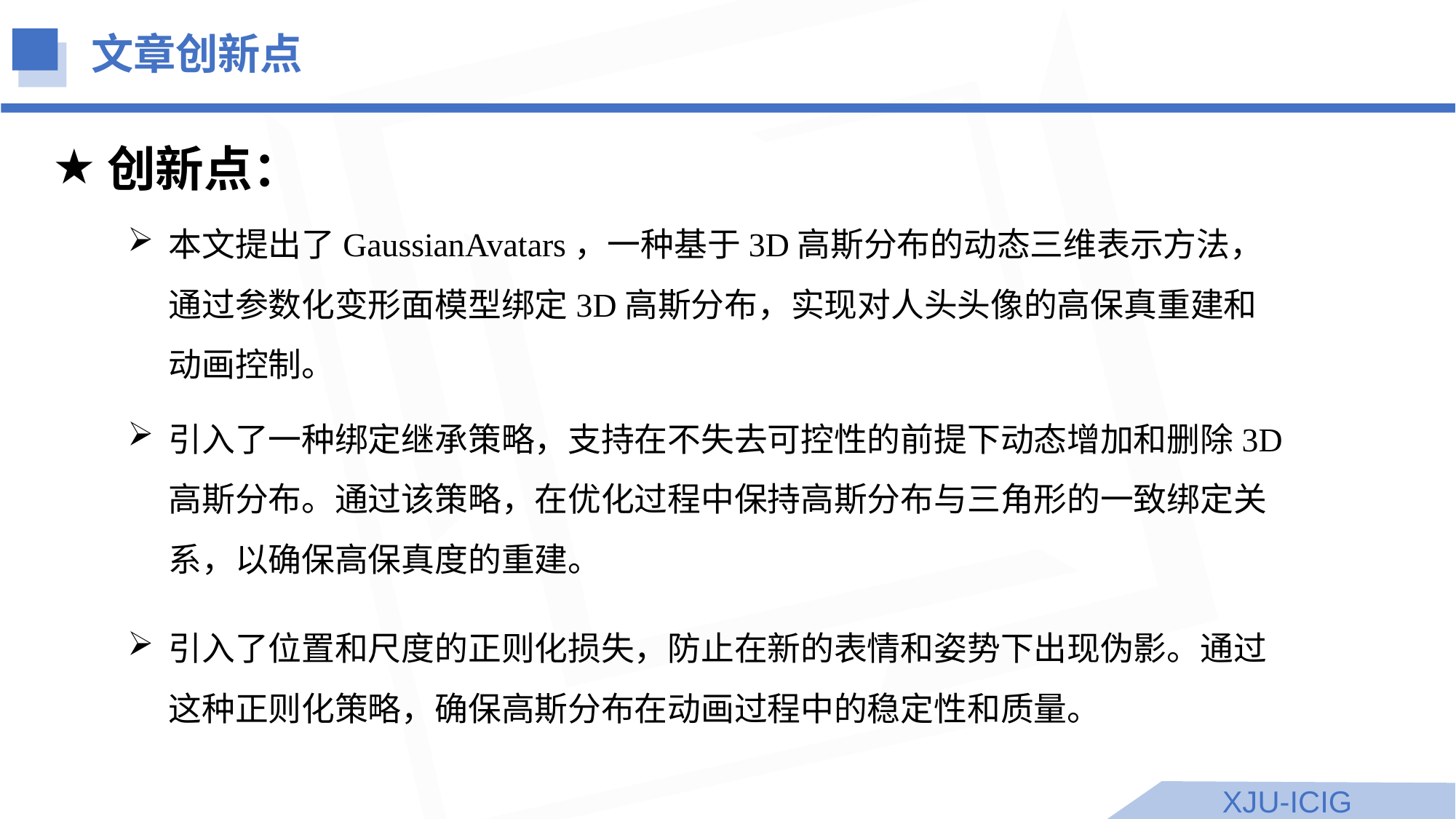

文章创新点

创新点：
本文提出了GaussianAvatars，一种基于3D高斯分布的动态三维表示方法，通过参数化变形面模型绑定3D高斯分布，实现对人头头像的高保真重建和动画控制。
引入了一种绑定继承策略，支持在不失去可控性的前提下动态增加和删除3D高斯分布。通过该策略，在优化过程中保持高斯分布与三角形的一致绑定关系，以确保高保真度的重建。
引入了位置和尺度的正则化损失，防止在新的表情和姿势下出现伪影。通过这种正则化策略，确保高斯分布在动画过程中的稳定性和质量。
XJU-ICIG